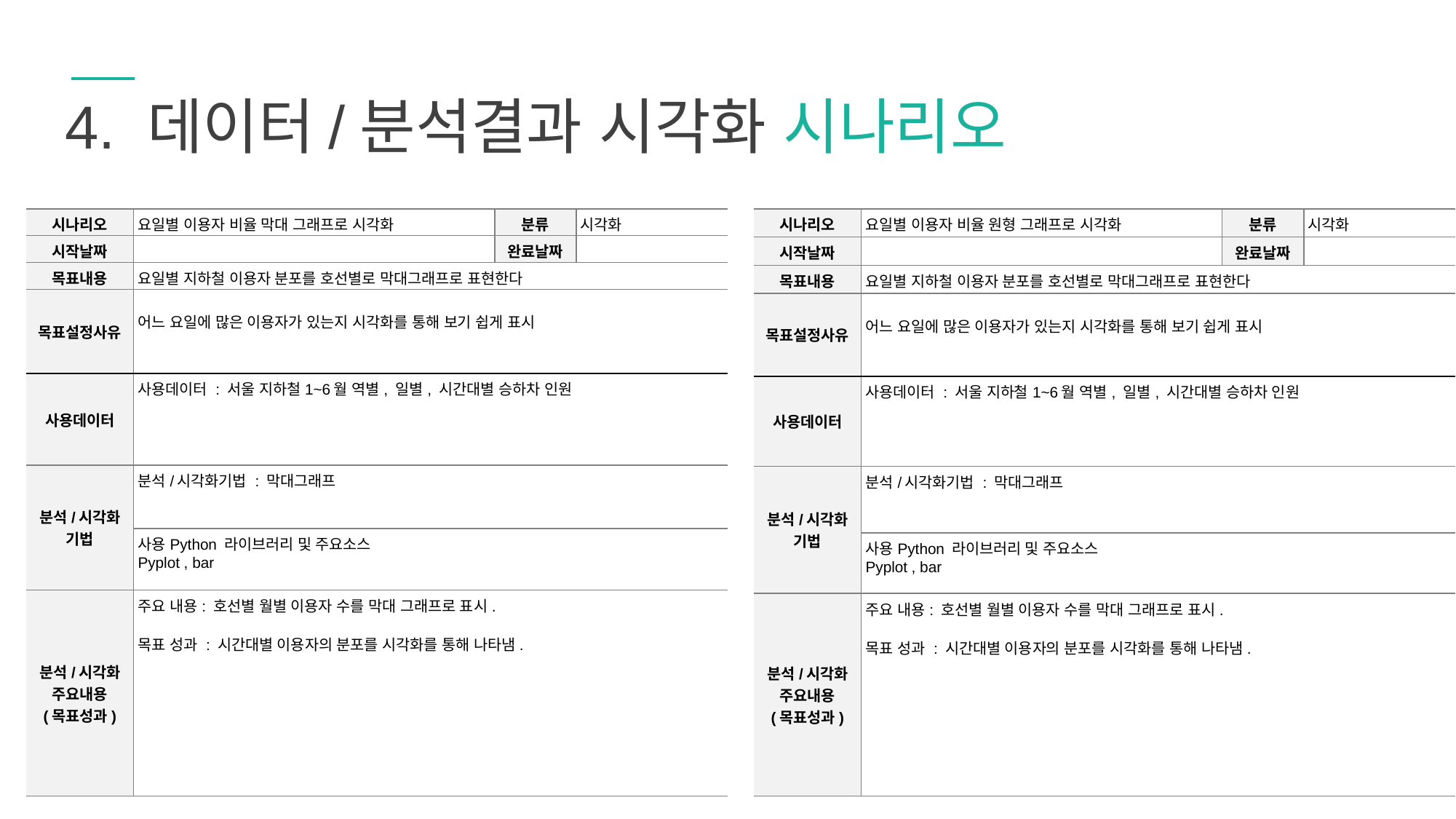

4. 데이터/분석결과 시각화 시나리오
| 시나리오 | 요일별 이용자 비율 막대 그래프로 시각화 | 분류 | 시각화 |
| --- | --- | --- | --- |
| 시작날짜 |  | 완료날짜 |  |
| 목표내용 | 요일별 지하철 이용자 분포를 호선별로 막대그래프로 표현한다 |  |  |
| 목표설정사유 | 어느 요일에 많은 이용자가 있는지 시각화를 통해 보기 쉽게 표시 |  |  |
| 사용데이터 | 사용데이터 : 서울 지하철1~6월 역별, 일별, 시간대별 승하차 인원 |  |  |
| 분석/시각화 기법 | 분석/시각화기법 : 막대그래프 |  |  |
|  | 사용Python 라이브러리 및 주요소스 Pyplot , bar |  |  |
| 분석/시각화 주요내용 (목표성과) | 주요 내용: 호선별 월별 이용자 수를 막대 그래프로 표시. 목표 성과 : 시간대별 이용자의 분포를 시각화를 통해 나타냄. |  |  |
| 시나리오 | 요일별 이용자 비율 원형 그래프로 시각화 | 분류 | 시각화 |
| --- | --- | --- | --- |
| 시작날짜 |  | 완료날짜 |  |
| 목표내용 | 요일별 지하철 이용자 분포를 호선별로 막대그래프로 표현한다 |  |  |
| 목표설정사유 | 어느 요일에 많은 이용자가 있는지 시각화를 통해 보기 쉽게 표시 |  |  |
| 사용데이터 | 사용데이터 : 서울 지하철1~6월 역별, 일별, 시간대별 승하차 인원 |  |  |
| 분석/시각화 기법 | 분석/시각화기법 : 막대그래프 |  |  |
|  | 사용Python 라이브러리 및 주요소스 Pyplot , bar |  |  |
| 분석/시각화 주요내용 (목표성과) | 주요 내용: 호선별 월별 이용자 수를 막대 그래프로 표시. 목표 성과 : 시간대별 이용자의 분포를 시각화를 통해 나타냄. |  |  |